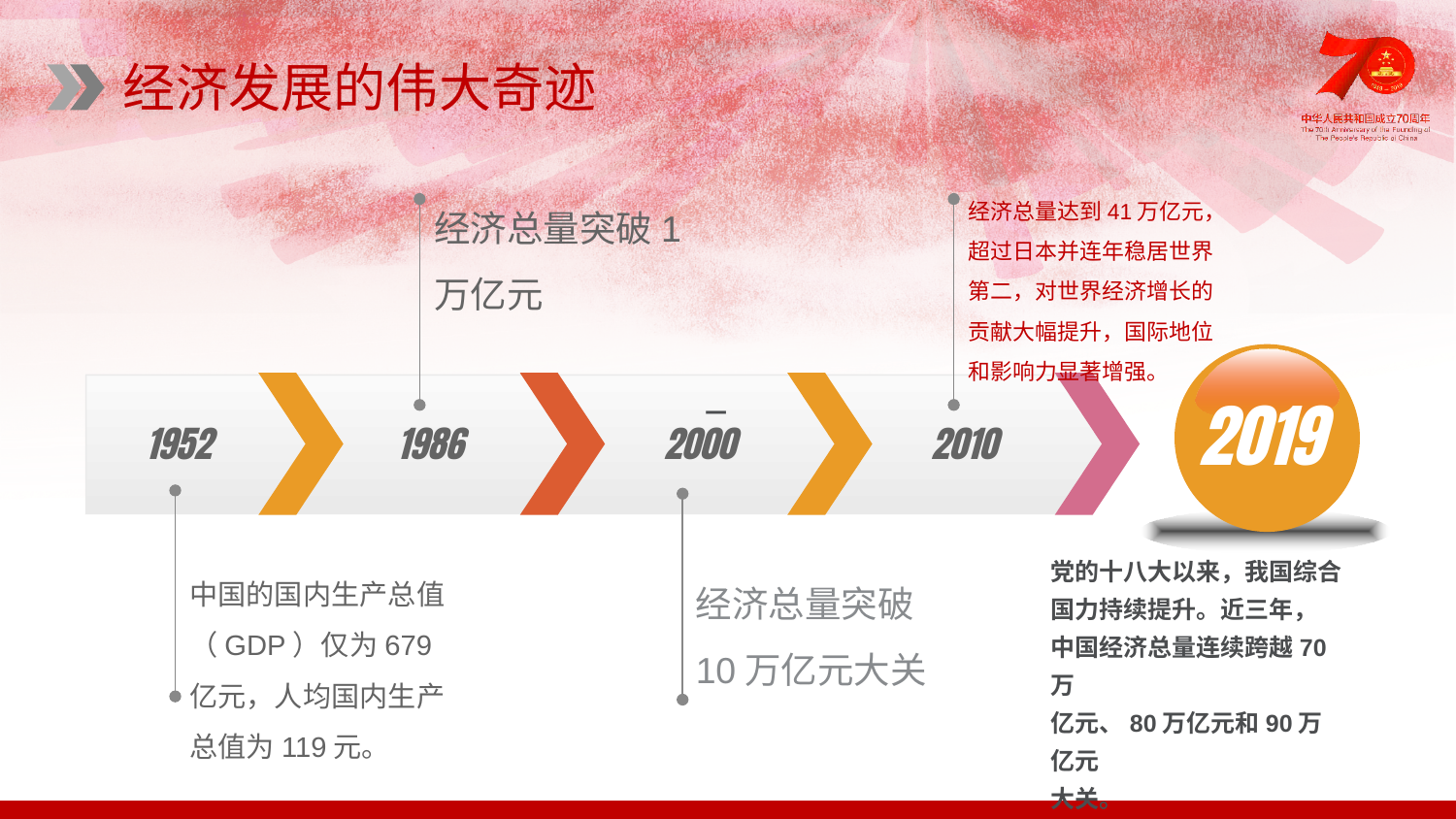

经济发展的伟大奇迹

经济总量突破1万亿元
经济总量达到41万亿元，超过日本并连年稳居世界第二，对世界经济增长的贡献大幅提升，国际地位和影响力显著增强。

2019

－
1952
1986
2000
2010
中国的国内生产总值（GDP）仅为679亿元，人均国内生产总值为119元。
经济总量突破10万亿元大关
党的十八大以来，我国综合
国力持续提升。近三年，
中国经济总量连续跨越70万
亿元、80万亿元和90万亿元
大关。